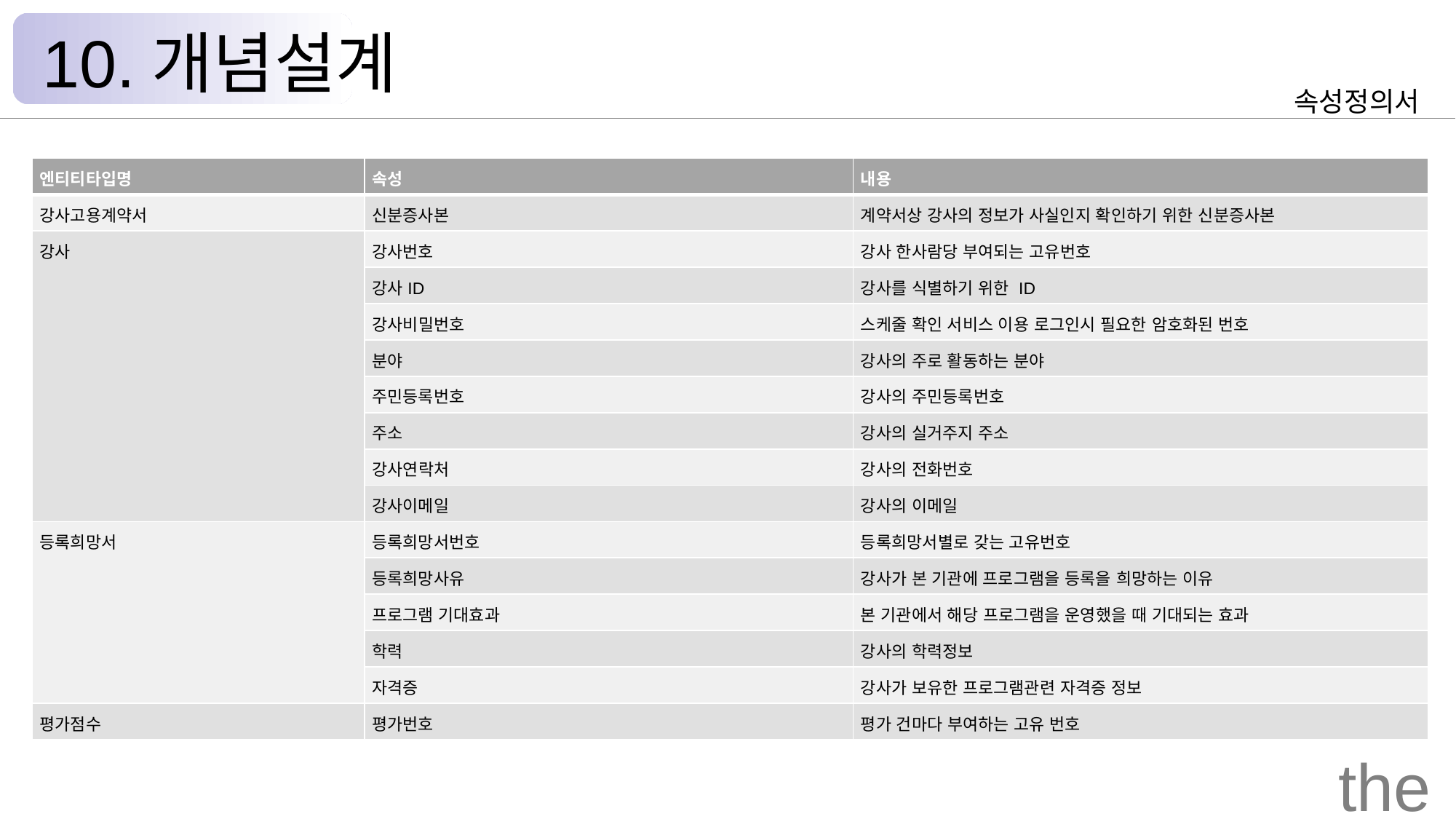

10.개념설계

속성정의서
| 엔티티타입명 | 속성 | 내용 |
| --- | --- | --- |
| 강사고용계약서 | 신분증사본 | 계약서상 강사의 정보가 사실인지 확인하기 위한 신분증사본 |
| 강사 | 강사번호 | 강사 한사람당 부여되는 고유번호 |
|  | 강사ID | 강사를 식별하기 위한 ID |
|  | 강사비밀번호 | 스케줄 확인 서비스 이용 로그인시 필요한 암호화된 번호 |
|  | 분야 | 강사의 주로 활동하는 분야 |
|  | 주민등록번호 | 강사의 주민등록번호 |
|  | 주소 | 강사의 실거주지 주소 |
|  | 강사연락처 | 강사의 전화번호 |
|  | 강사이메일 | 강사의 이메일 |
| 등록희망서 | 등록희망서번호 | 등록희망서별로 갖는 고유번호 |
|  | 등록희망사유 | 강사가 본 기관에 프로그램을 등록을 희망하는 이유 |
|  | 프로그램 기대효과 | 본 기관에서 해당 프로그램을 운영했을 때 기대되는 효과 |
|  | 학력 | 강사의 학력정보 |
|  | 자격증 | 강사가 보유한 프로그램관련 자격증 정보 |
| 평가점수 | 평가번호 | 평가 건마다 부여하는 고유 번호 |
the Palace